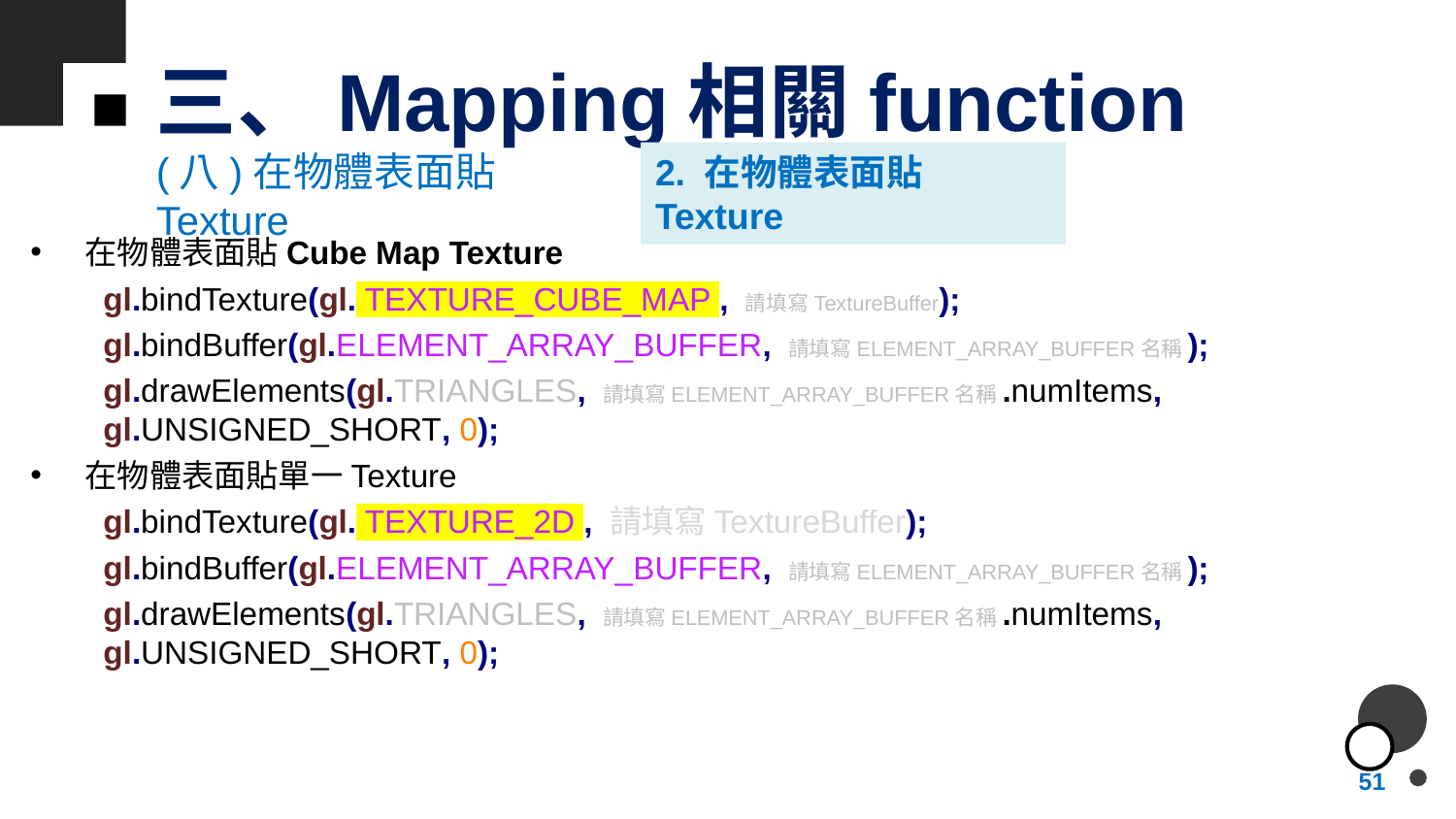

# 三、Mapping相關function
(八)在物體表面貼Texture
2. 在物體表面貼Texture
在物體表面貼Cube Map Texture
gl.bindTexture(gl. TEXTURE_CUBE_MAP , 請填寫TextureBuffer);
gl.bindBuffer(gl.ELEMENT_ARRAY_BUFFER, 請填寫ELEMENT_ARRAY_BUFFER名稱);
gl.drawElements(gl.TRIANGLES, 請填寫ELEMENT_ARRAY_BUFFER名稱.numItems, gl.UNSIGNED_SHORT, 0);
在物體表面貼單一Texture
gl.bindTexture(gl. TEXTURE_2D , 請填寫TextureBuffer);
gl.bindBuffer(gl.ELEMENT_ARRAY_BUFFER, 請填寫ELEMENT_ARRAY_BUFFER名稱);
gl.drawElements(gl.TRIANGLES, 請填寫ELEMENT_ARRAY_BUFFER名稱.numItems, gl.UNSIGNED_SHORT, 0);

51